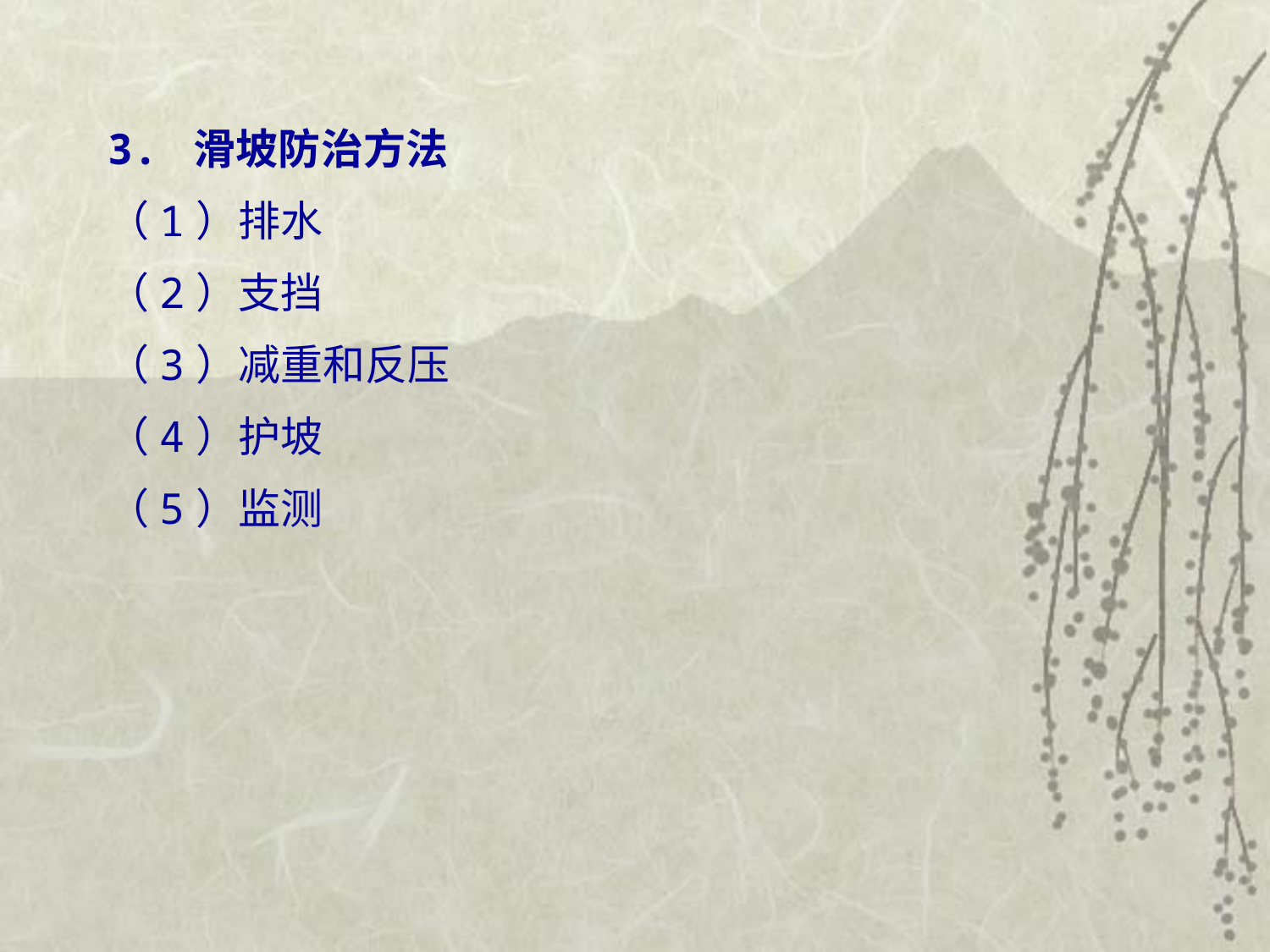

3. 滑坡防治方法
（1）排水
（2）支挡
（3）减重和反压
（4）护坡
（5）监测